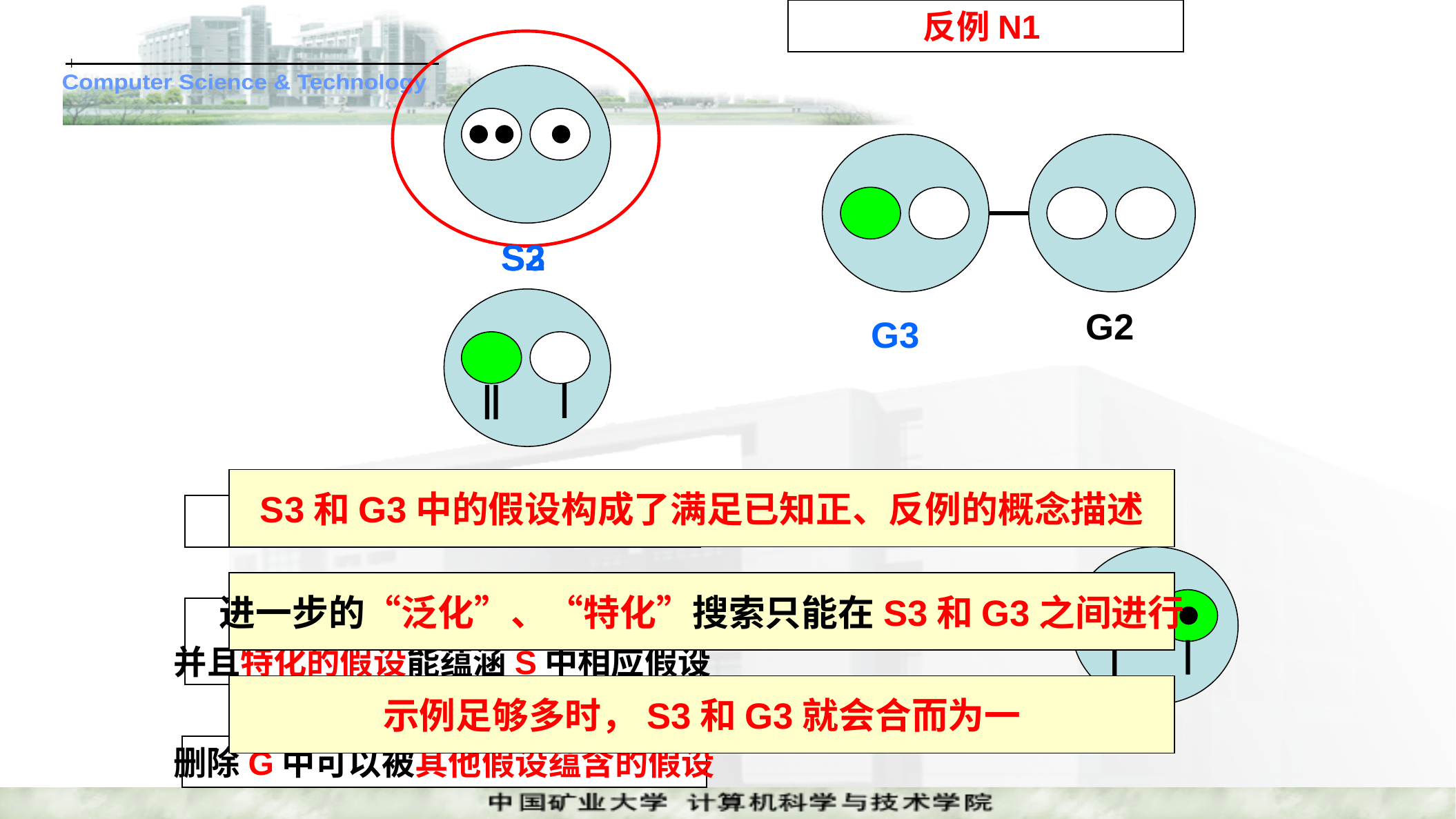

反例N1

S2
S3

G2
G3
S3和G3中的假设构成了满足已知正、反例的概念描述
保留S中不覆盖i的假设

进一步的“泛化”、“特化”搜索只能在S3和G3之间进行

G中覆盖i的假设特化，
并且特化的假设能蕴涵S中相应假设

示例足够多时，S3和G3就会合而为一
N1
删除G中可以被其他假设蕴含的假设
85